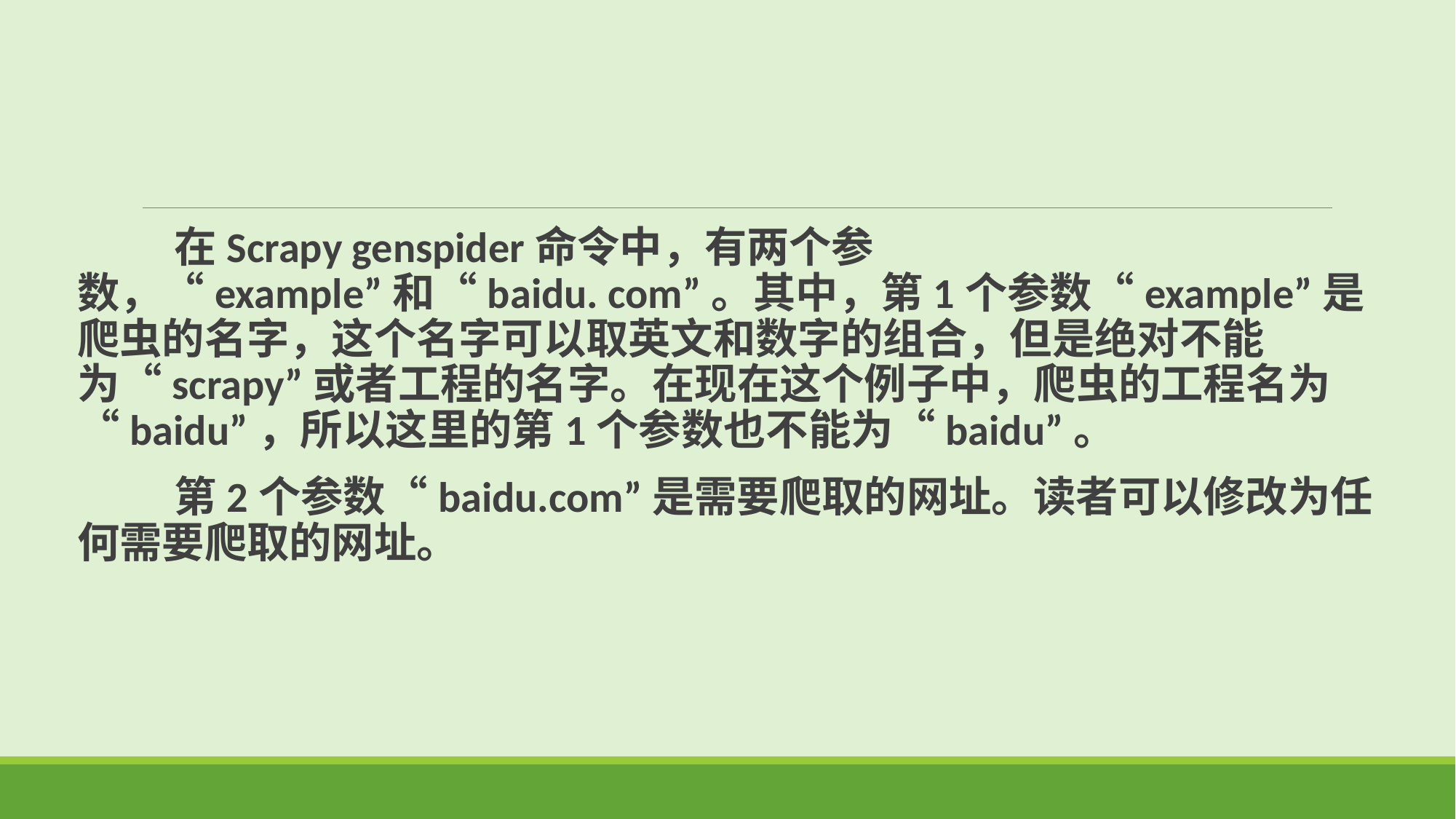

在Scrapy genspider命令中，有两个参数，“example”和“baidu. com”。其中，第1个参数“example”是爬虫的名字，这个名字可以取英文和数字的组合，但是绝对不能为“scrapy”或者工程的名字。在现在这个例子中，爬虫的工程名为“baidu”，所以这里的第1个参数也不能为“baidu”。
         第2个参数“baidu.com”是需要爬取的网址。读者可以修改为任何需要爬取的网址。